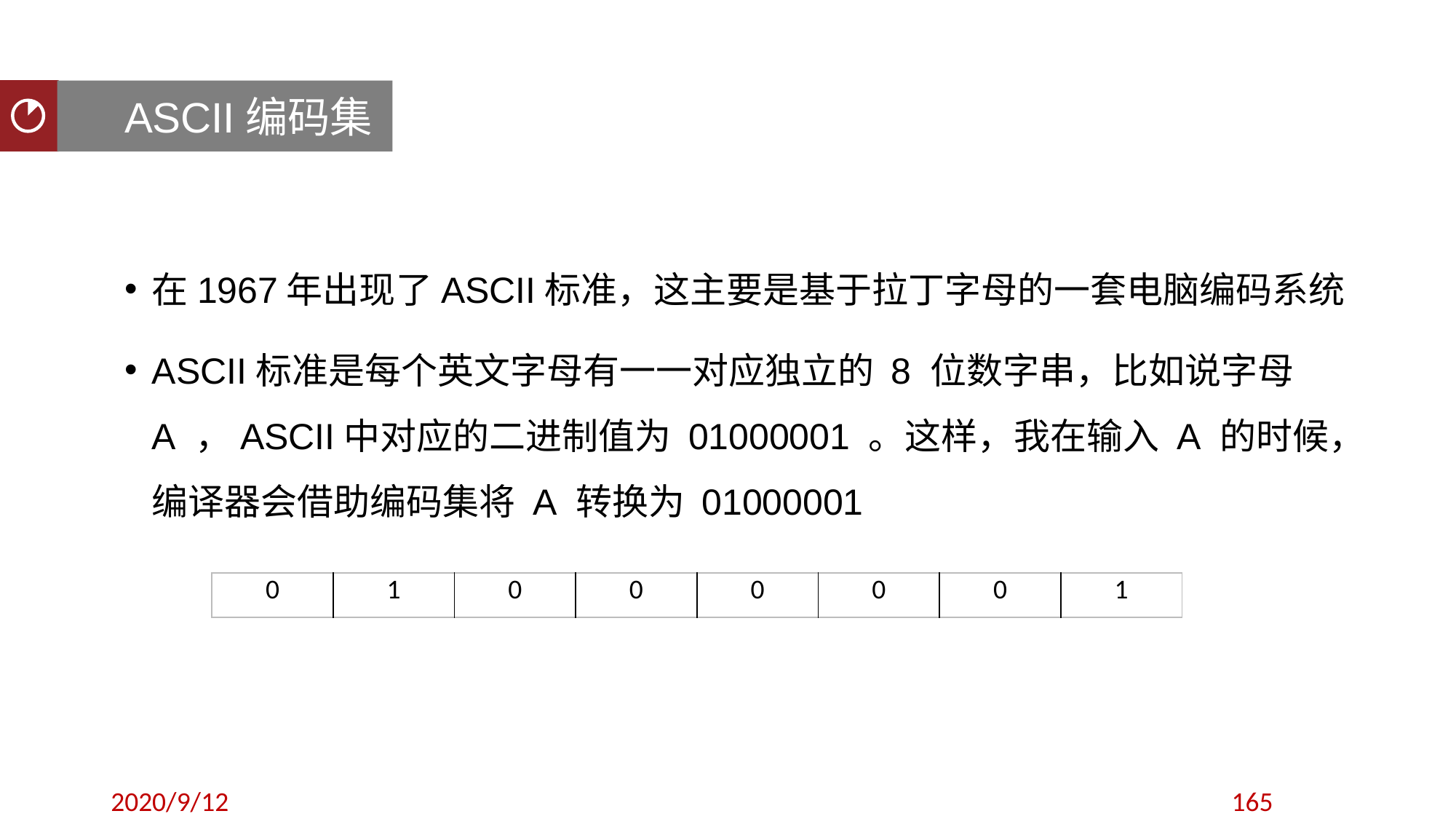

ASCII编码集

聚类分析
在1967年出现了ASCII标准，这主要是基于拉丁字母的一套电脑编码系统
ASCII标准是每个英文字母有一一对应独立的 8 位数字串，比如说字母 A ，ASCII中对应的二进制值为 01000001 。这样，我在输入 A 的时候，编译器会借助编码集将 A 转换为 01000001

| 0 | 1 | 0 | 0 | 0 | 0 | 0 | 1 |
| --- | --- | --- | --- | --- | --- | --- | --- |
2020/9/12
165